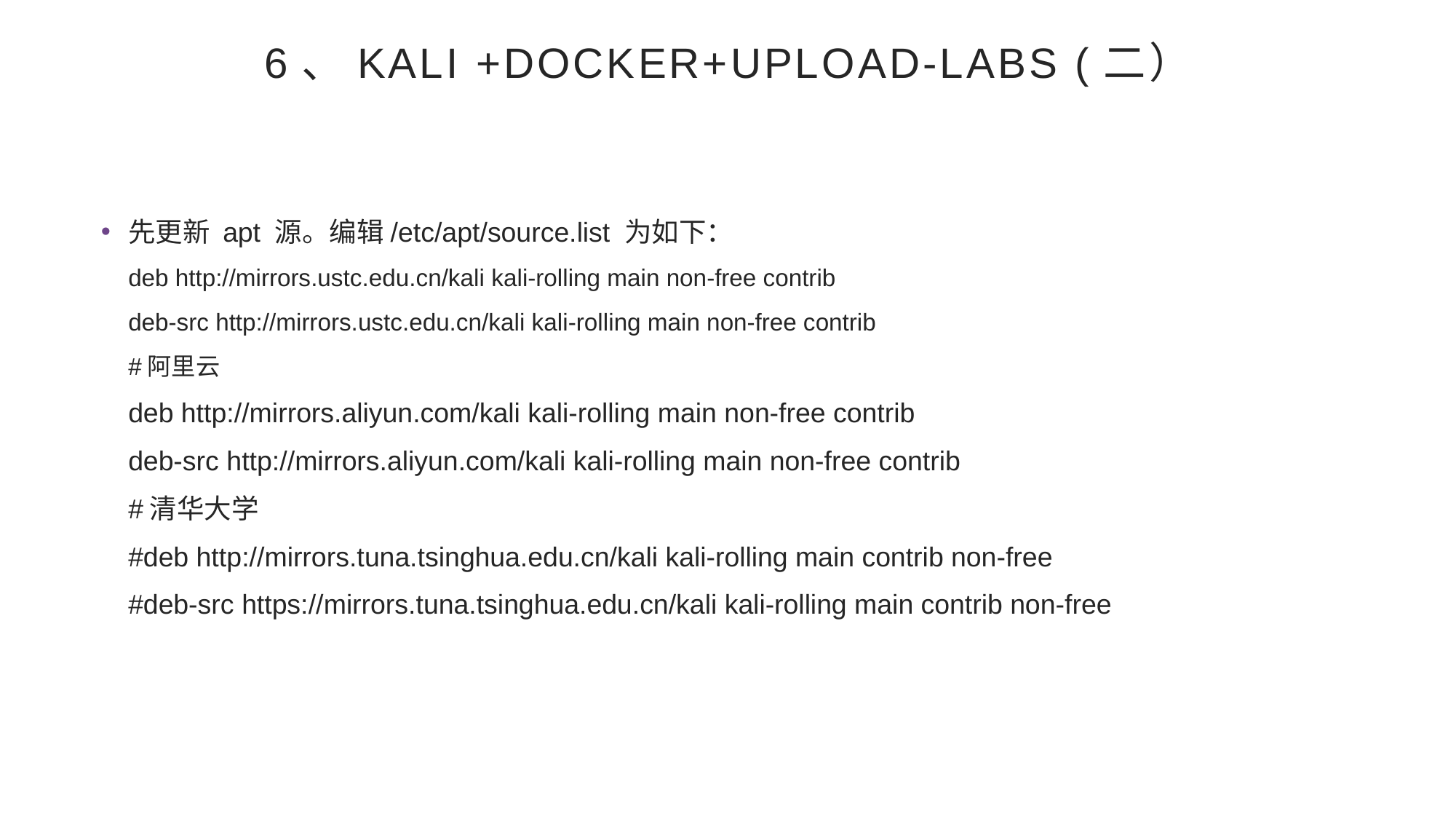

# 6、kali +docker+upload-labs (二）
先更新 apt 源。编辑/etc/apt/source.list 为如下：
deb http://mirrors.ustc.edu.cn/kali kali-rolling main non-free contrib
deb-src http://mirrors.ustc.edu.cn/kali kali-rolling main non-free contrib
#阿里云
	deb http://mirrors.aliyun.com/kali kali-rolling main non-free contrib
	deb-src http://mirrors.aliyun.com/kali kali-rolling main non-free contrib
	#清华大学
	#deb http://mirrors.tuna.tsinghua.edu.cn/kali kali-rolling main contrib non-free
	#deb-src https://mirrors.tuna.tsinghua.edu.cn/kali kali-rolling main contrib non-free